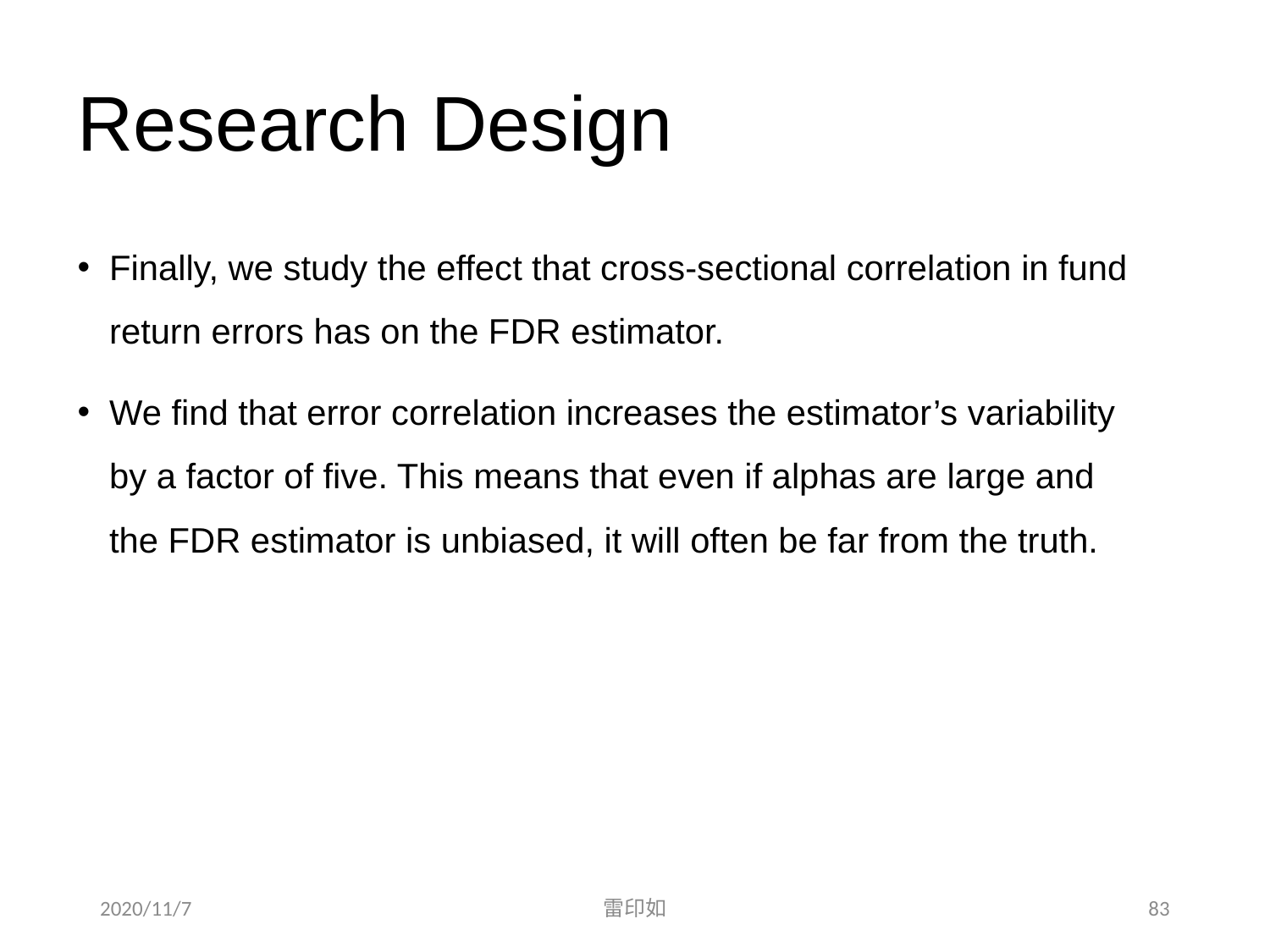

# Research Design
Finally, we study the effect that cross-sectional correlation in fund return errors has on the FDR estimator.
We find that error correlation increases the estimator’s variability by a factor of five. This means that even if alphas are large and the FDR estimator is unbiased, it will often be far from the truth.
2020/11/7
雷印如
83